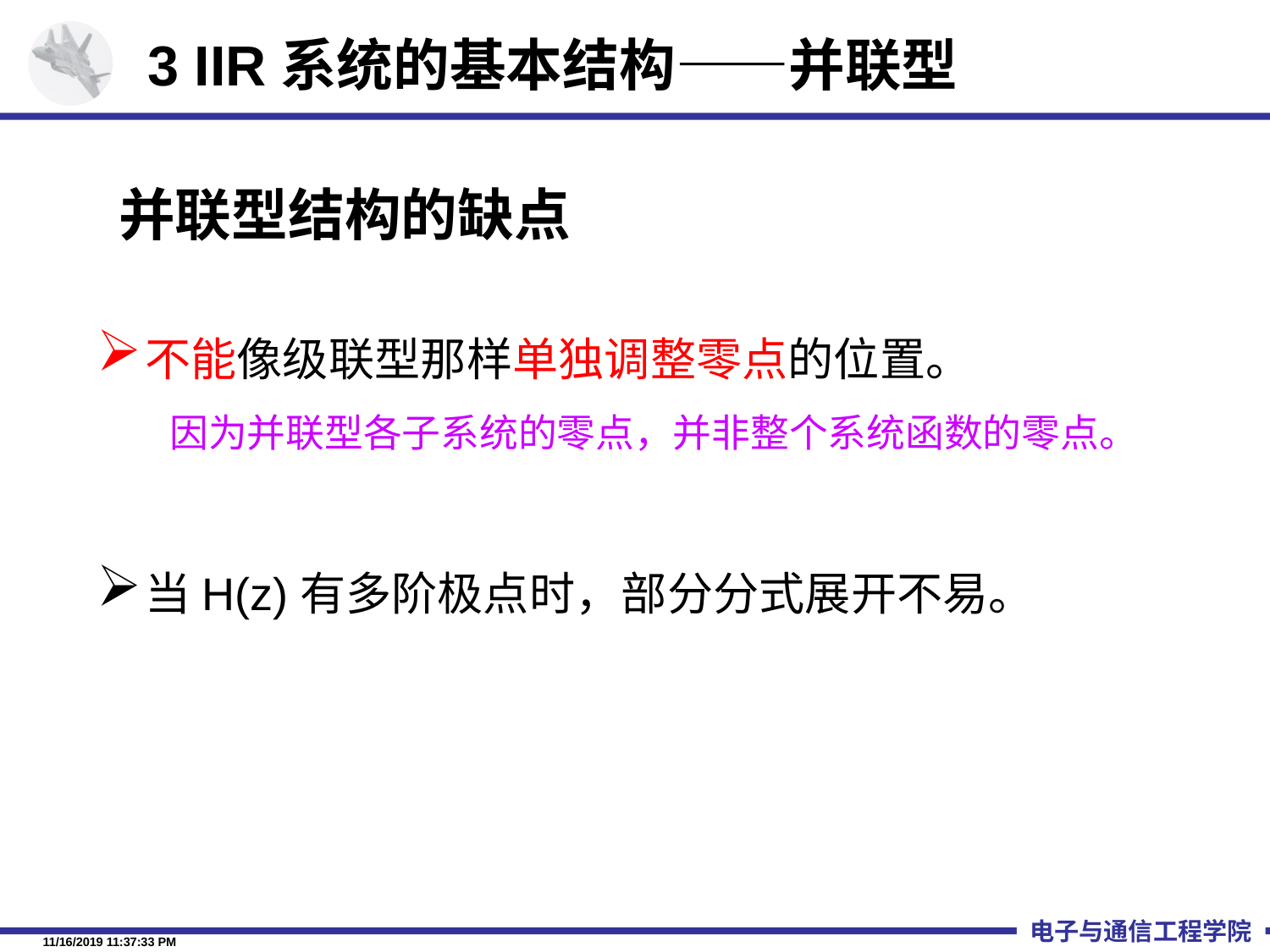

3 IIR系统的基本结构——并联型
# 并联型结构的缺点
不能像级联型那样单独调整零点的位置。
因为并联型各子系统的零点，并非整个系统函数的零点。

当H(z)有多阶极点时，部分分式展开不易。